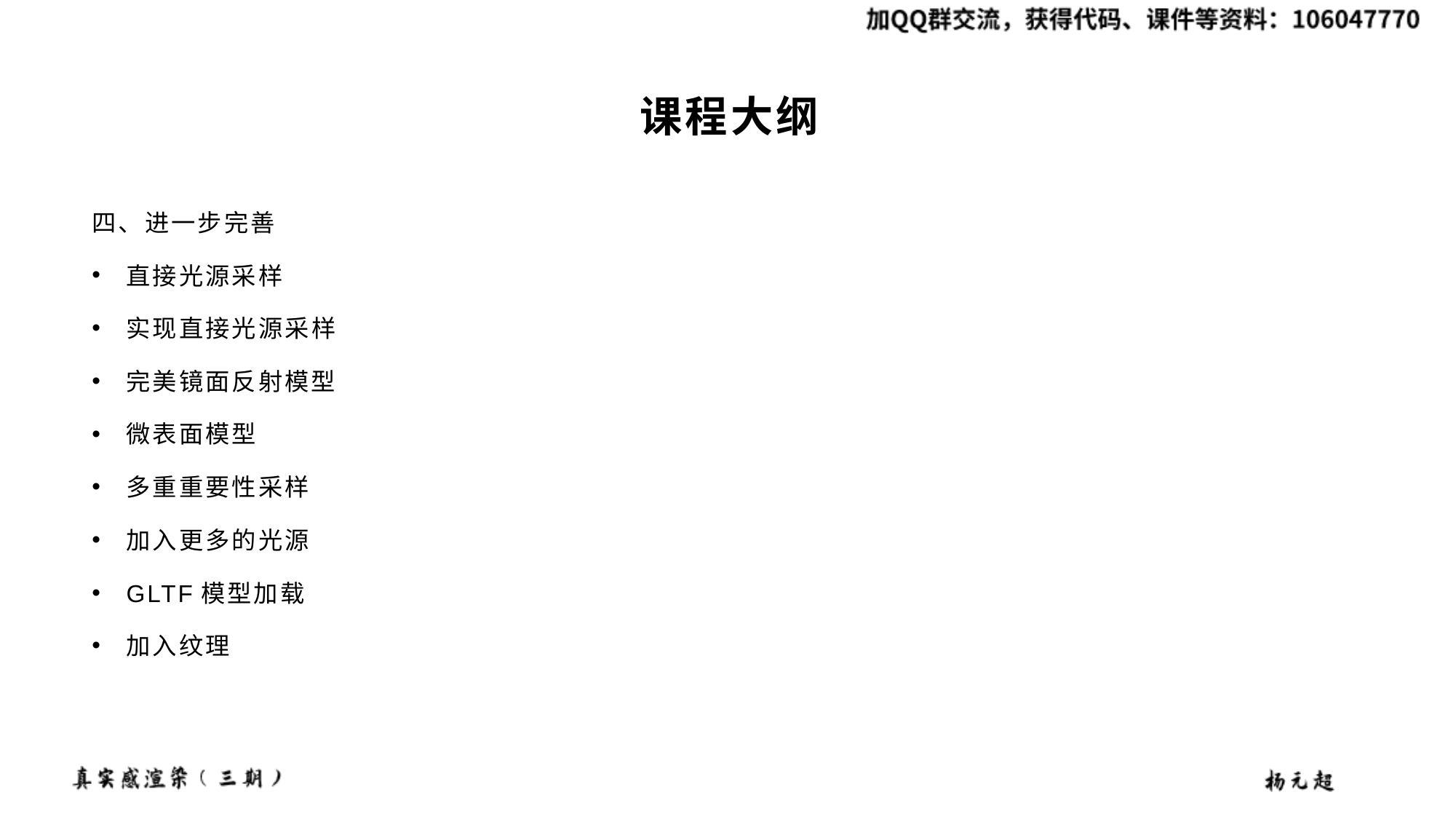

# 课程大纲
四、进一步完善
直接光源采样
实现直接光源采样
完美镜面反射模型
微表面模型
多重重要性采样
加入更多的光源
GLTF模型加载
加入纹理